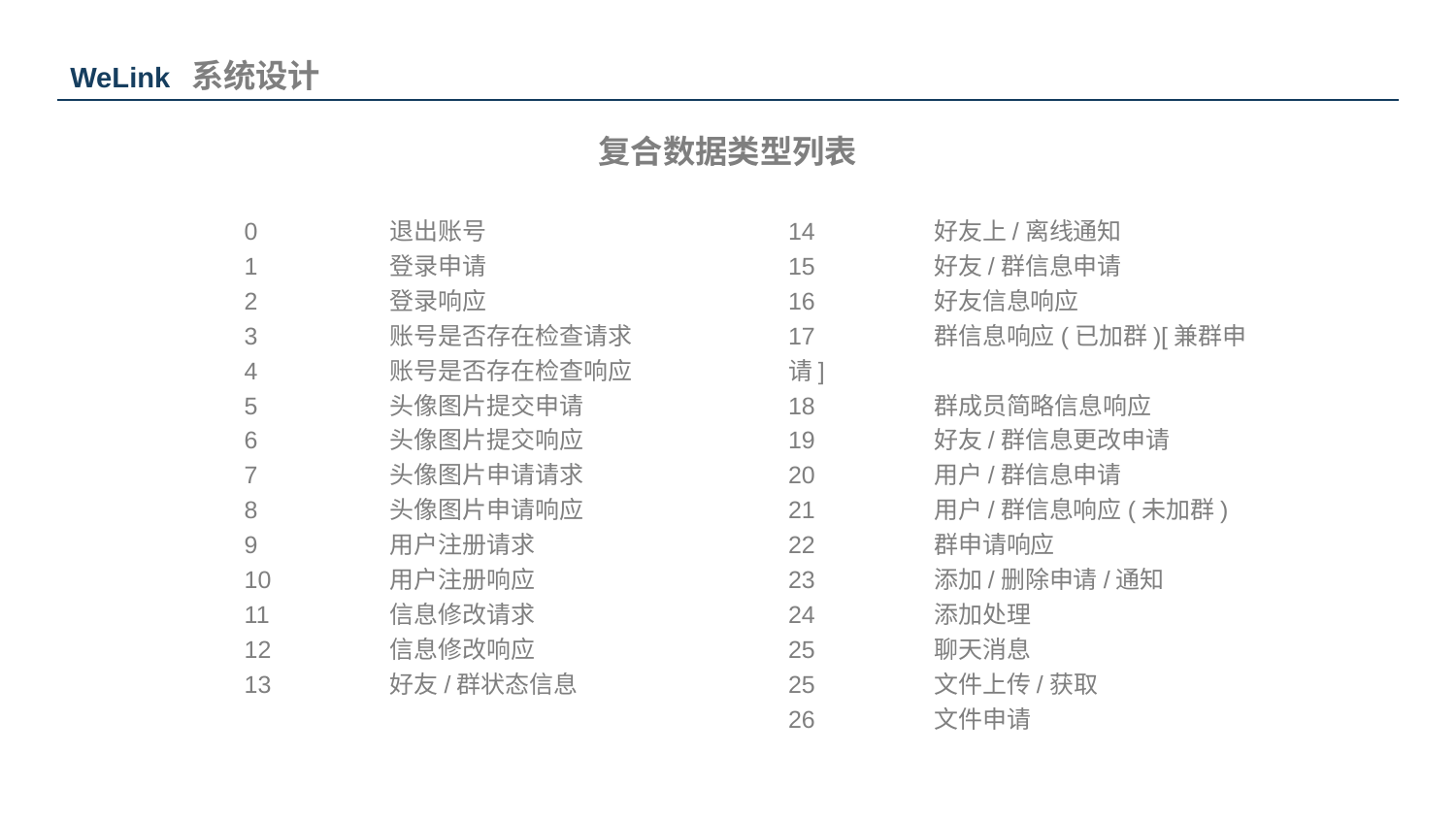

系统设计
WeLink
复合数据类型列表
0	退出账号
1	登录申请
2	登录响应
3	账号是否存在检查请求
4	账号是否存在检查响应
5	头像图片提交申请
6	头像图片提交响应
7	头像图片申请请求
8	头像图片申请响应
9	用户注册请求
10	用户注册响应
11	信息修改请求
12	信息修改响应
13	好友/群状态信息
14	好友上/离线通知
15	好友/群信息申请
16	好友信息响应
17	群信息响应(已加群)[兼群申请]
18	群成员简略信息响应
19	好友/群信息更改申请
20	用户/群信息申请
21	用户/群信息响应(未加群)
22	群申请响应
23	添加/删除申请/通知
24	添加处理
25	聊天消息
25	文件上传/获取
26	文件申请